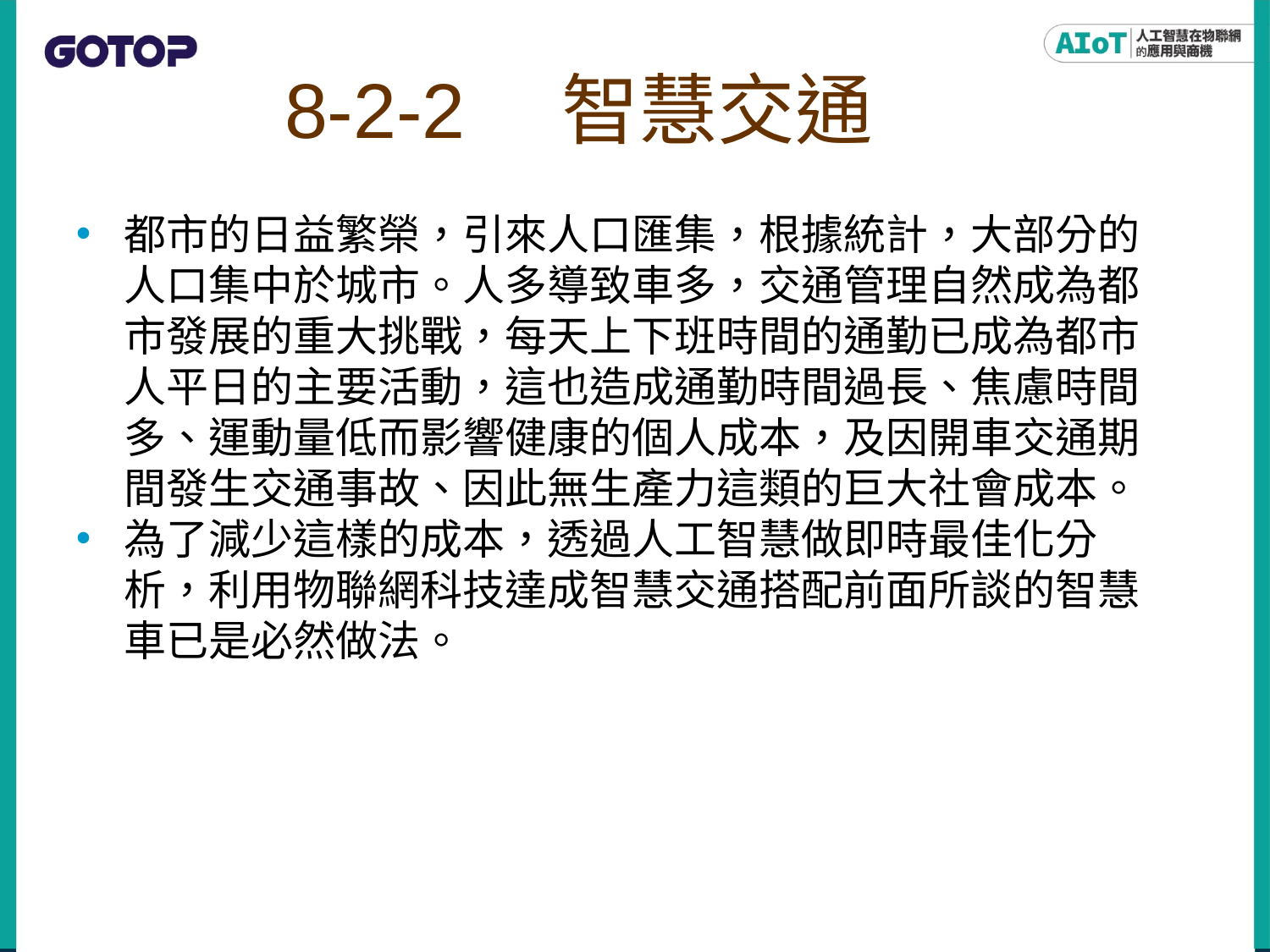

# 8-2-2　智慧交通

都市的日益繁榮，引來人口匯集，根據統計，大部分的人口集中於城市。人多導致車多，交通管理自然成為都市發展的重大挑戰，每天上下班時間的通勤已成為都市人平日的主要活動，這也造成通勤時間過長、焦慮時間多、運動量低而影響健康的個人成本，及因開車交通期間發生交通事故、因此無生產力這類的巨大社會成本。
為了減少這樣的成本，透過人工智慧做即時最佳化分析，利用物聯網科技達成智慧交通搭配前面所談的智慧車已是必然做法。